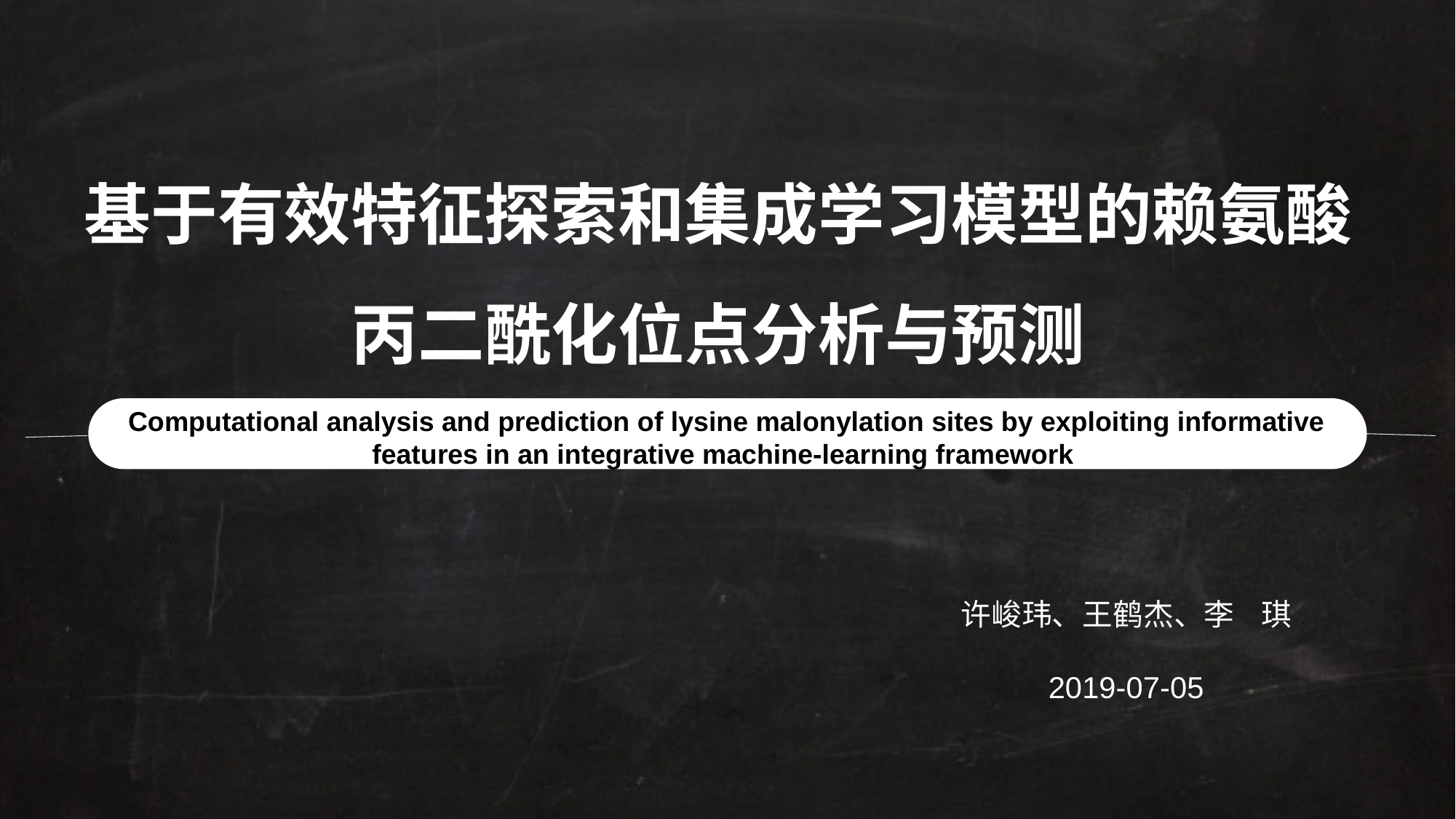

基于有效特征探索和集成学习模型的赖氨酸丙二酰化位点分析与预测

Computational analysis and prediction of lysine malonylation sites by exploiting informative features in an integrative machine-learning framework
许峻玮、王鹤杰、李    琪

2019-07-05